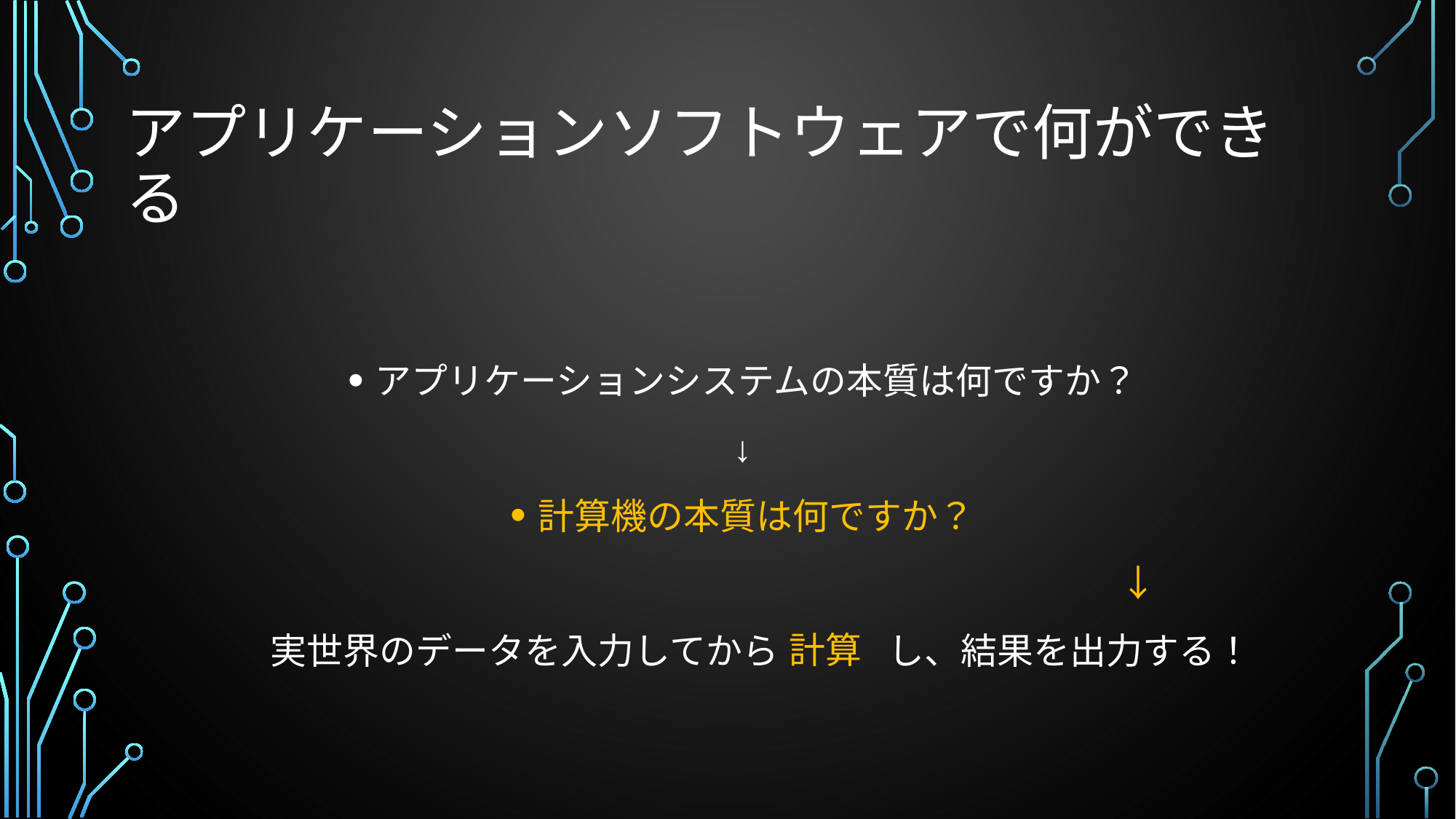

# アプリケーションソフトウェアで何ができる
アプリケーションシステムの本質は何ですか？
↓
計算機の本質は何ですか？
　　　　　　　　　　　　　　　　　　　　　　　　　　↓
　実世界のデータを入力してから　　　し、結果を出力する！
計算